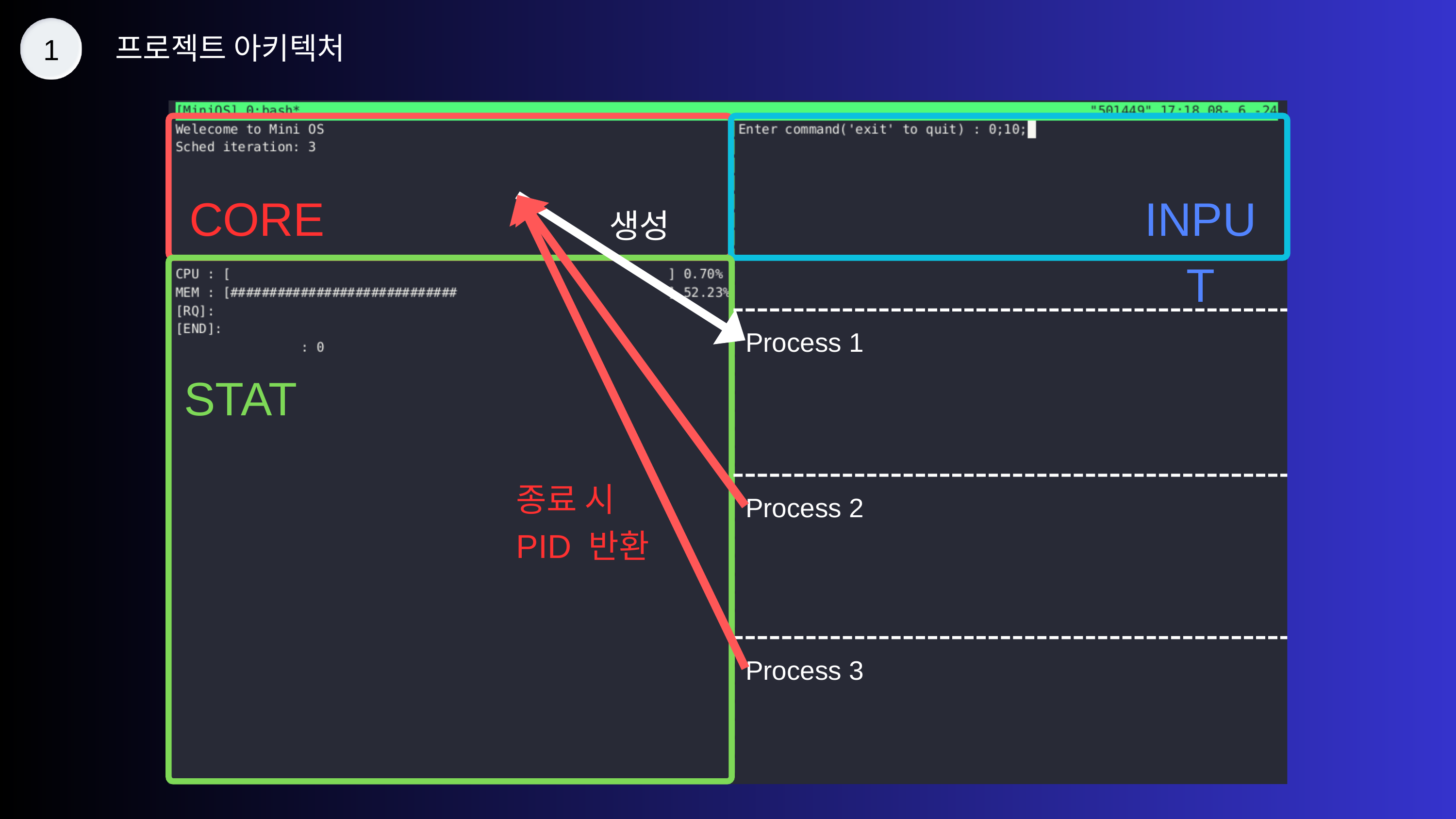

프로젝트 아키텍처
1

CORE
INPUT

생성

Process 1
STAT
종료 시
PID 반환

Process 2

Process 3